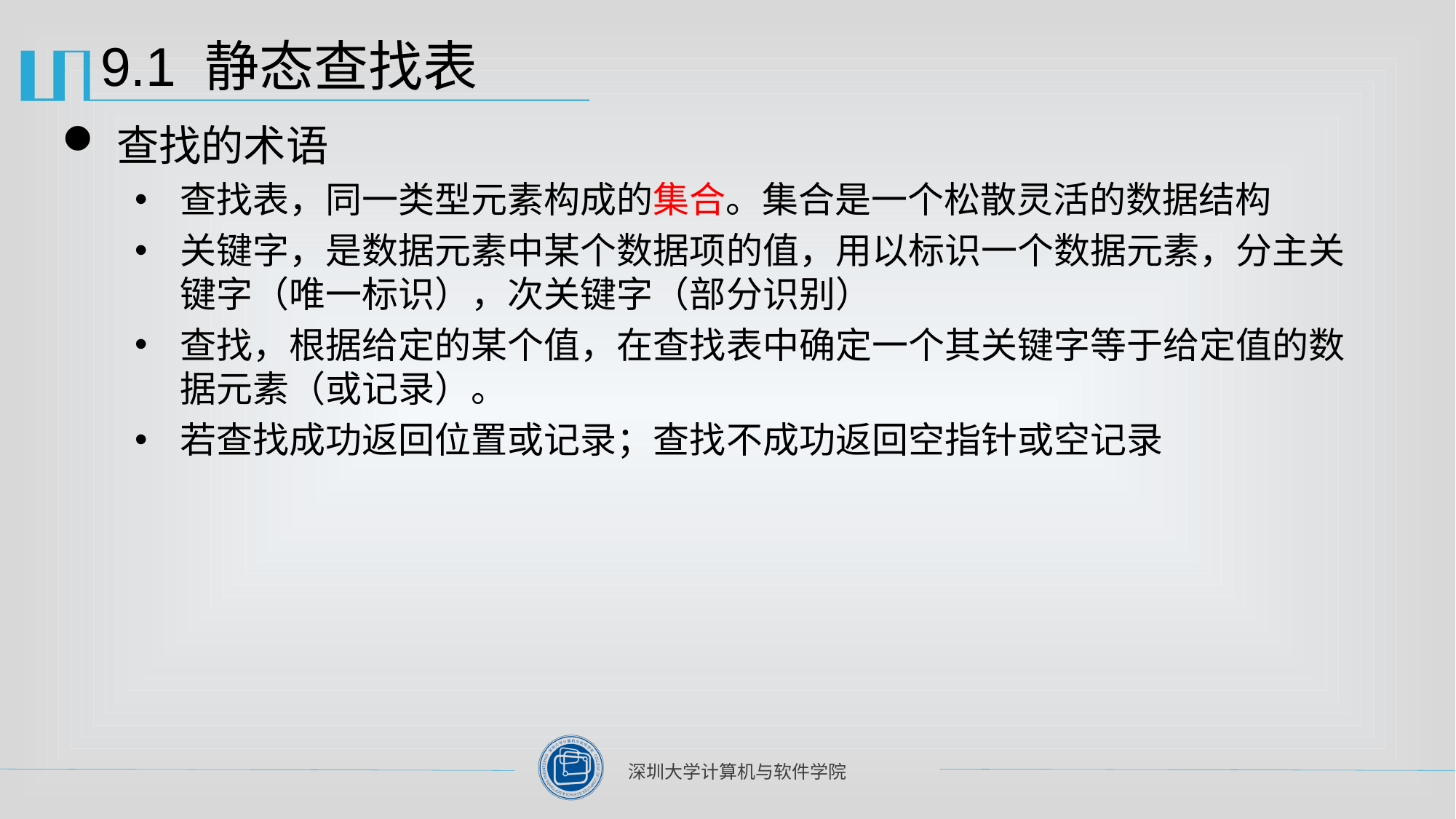

# 9.1 静态查找表
查找的术语
查找表，同一类型元素构成的集合。集合是一个松散灵活的数据结构
关键字，是数据元素中某个数据项的值，用以标识一个数据元素，分主关键字（唯一标识），次关键字（部分识别）
查找，根据给定的某个值，在查找表中确定一个其关键字等于给定值的数据元素（或记录）。
若查找成功返回位置或记录；查找不成功返回空指针或空记录

7